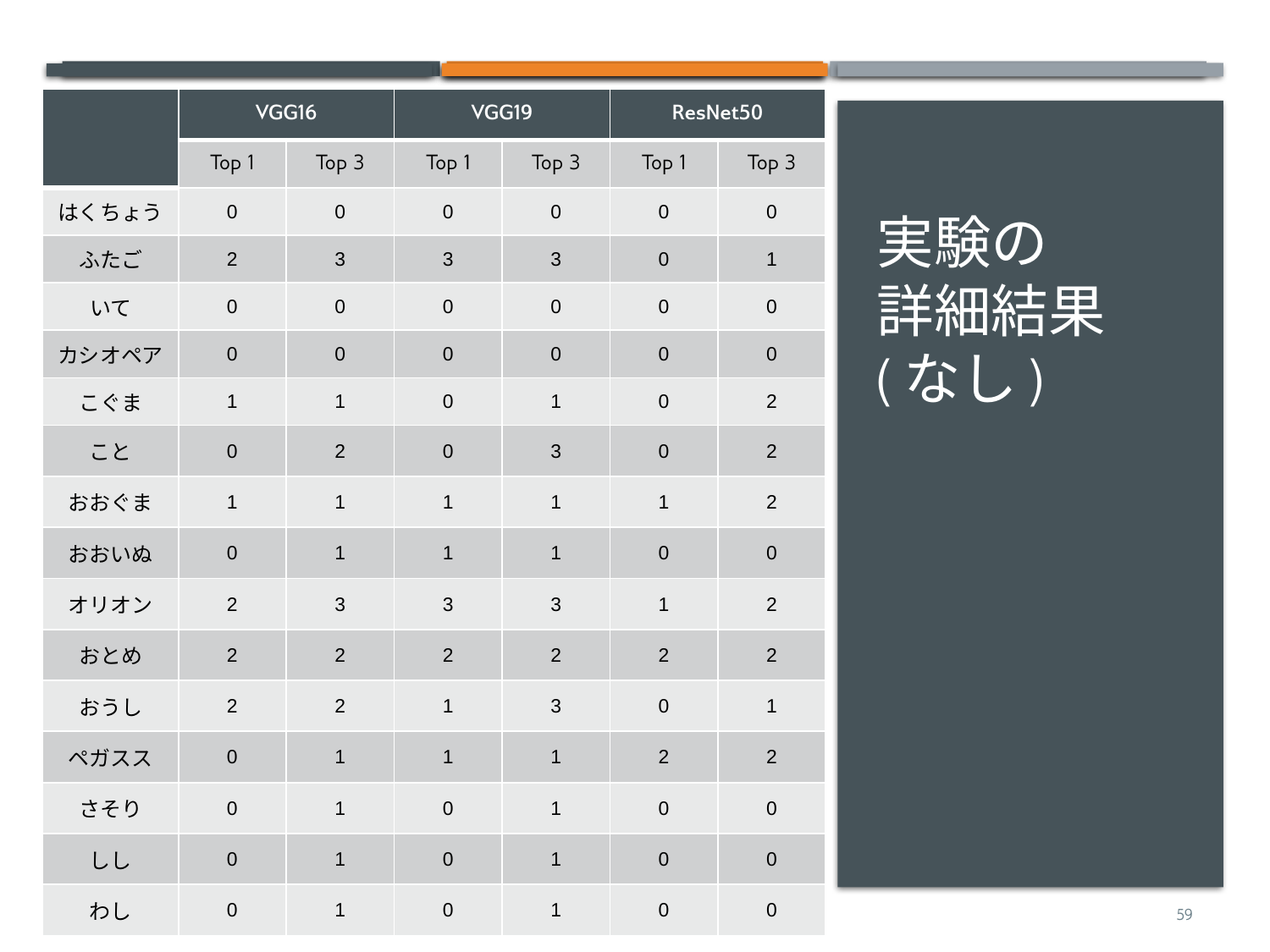

|  | VGG16 |  | VGG19 |  | ResNet50 |  |
| --- | --- | --- | --- | --- | --- | --- |
|  | Top 1 | Top 3 | Top 1 | Top 3 | Top 1 | Top 3 |
| はくちょう | 0 | 0 | 0 | 0 | 0 | 0 |
| ふたご | 2 | 3 | 3 | 3 | 0 | 1 |
| いて | 0 | 0 | 0 | 0 | 0 | 0 |
| カシオペア | 0 | 0 | 0 | 0 | 0 | 0 |
| こぐま | 1 | 1 | 0 | 1 | 0 | 2 |
| こと | 0 | 2 | 0 | 3 | 0 | 2 |
| おおぐま | 1 | 1 | 1 | 1 | 1 | 2 |
| おおいぬ | 0 | 1 | 1 | 1 | 0 | 0 |
| オリオン | 2 | 3 | 3 | 3 | 1 | 2 |
| おとめ | 2 | 2 | 2 | 2 | 2 | 2 |
| おうし | 2 | 2 | 1 | 3 | 0 | 1 |
| ペガスス | 0 | 1 | 1 | 1 | 2 | 2 |
| さそり | 0 | 1 | 0 | 1 | 0 | 0 |
| しし | 0 | 1 | 0 | 1 | 0 | 0 |
| わし | 0 | 1 | 0 | 1 | 0 | 0 |

実験の
詳細結果
(なし)

59